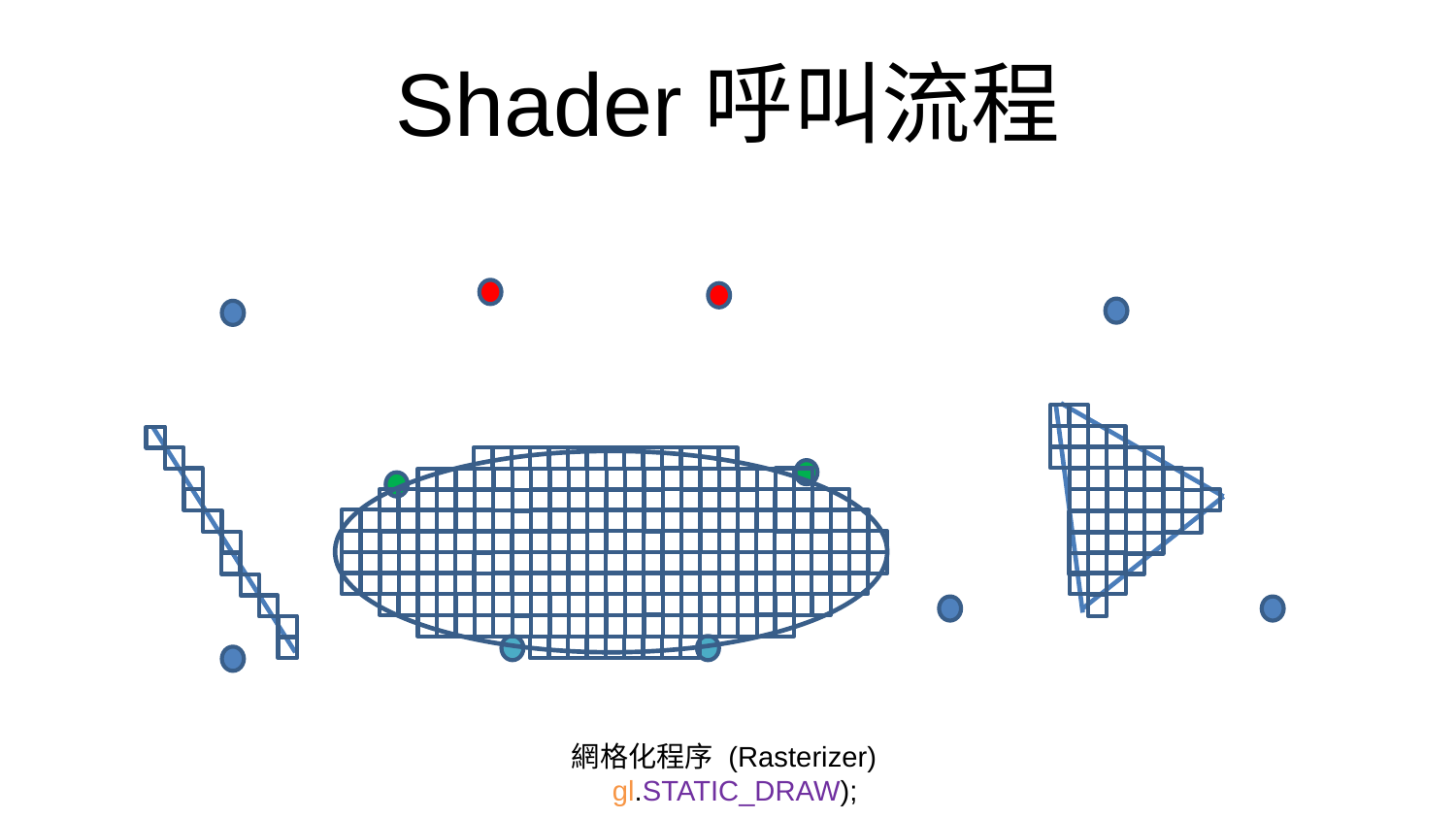

# Shader呼叫流程

網格化程序 (Rasterizer)
幾何著色器 (Geometry shader)
gl.bufferData(gl.ARRAY_BUFFER, new Float32Array(vertices), gl.STATIC_DRAW);
頂點著色器 (Vertex Shader)